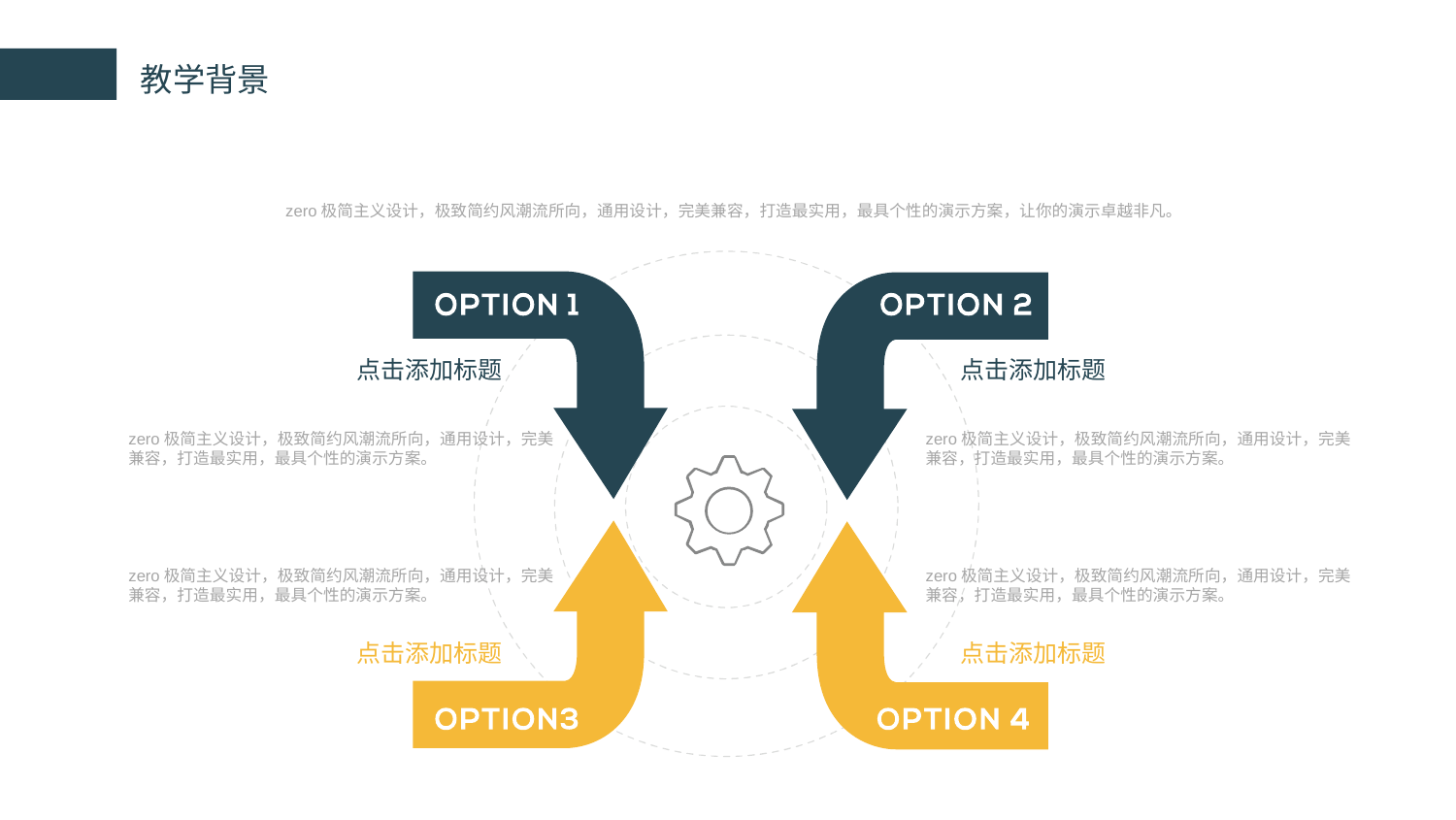

zero极简主义设计，极致简约风潮流所向，通用设计，完美兼容，打造最实用，最具个性的演示方案，让你的演示卓越非凡。

点击添加标题
点击添加标题

zero极简主义设计，极致简约风潮流所向，通用设计，完美兼容，打造最实用，最具个性的演示方案。
zero极简主义设计，极致简约风潮流所向，通用设计，完美兼容，打造最实用，最具个性的演示方案。

zero极简主义设计，极致简约风潮流所向，通用设计，完美兼容，打造最实用，最具个性的演示方案。
zero极简主义设计，极致简约风潮流所向，通用设计，完美兼容，打造最实用，最具个性的演示方案。
点击添加标题
点击添加标题